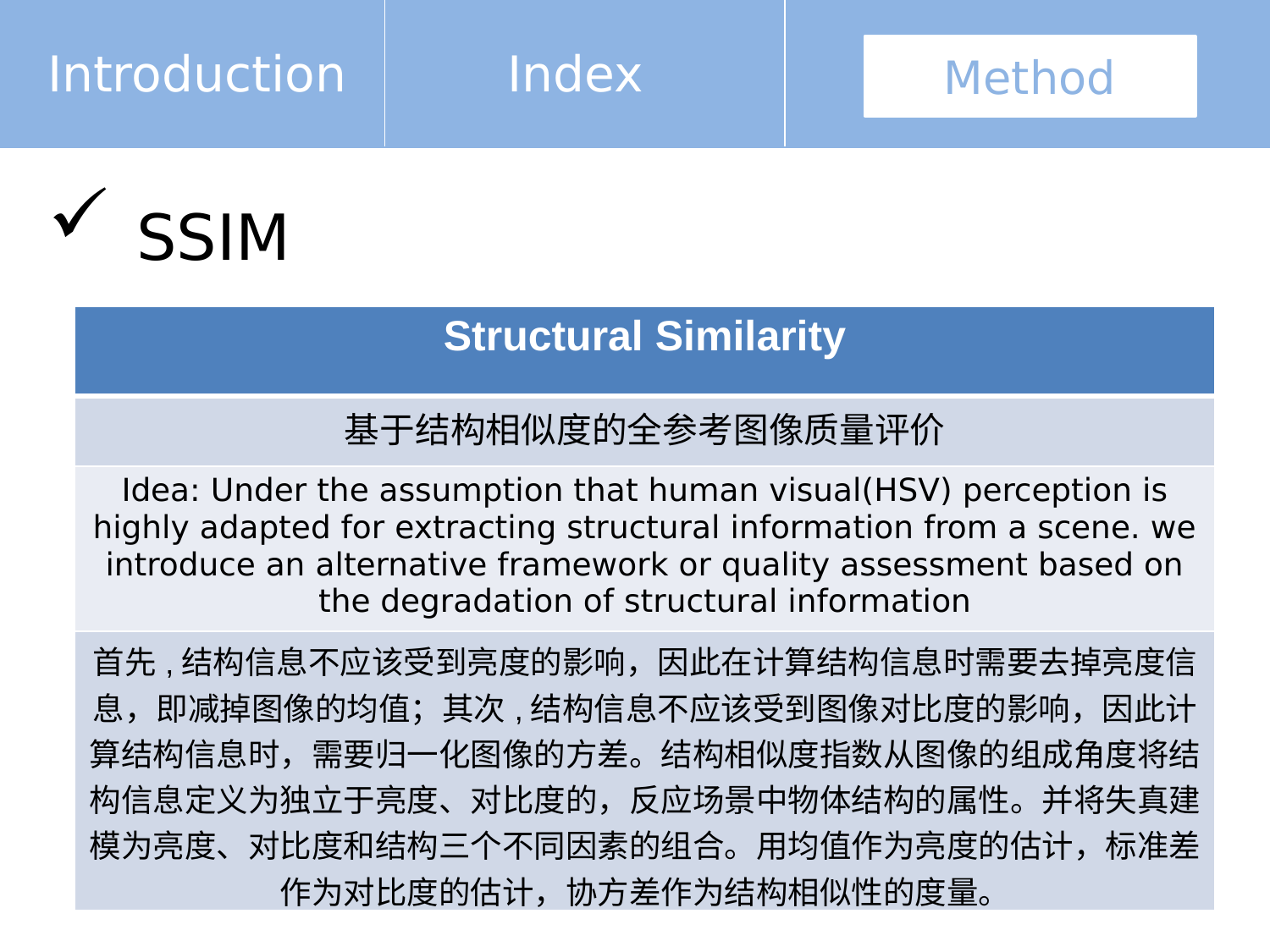

Introduction
Index
Method
 SSIM
| Structural Similarity |
| --- |
| 基于结构相似度的全参考图像质量评价 |
| Idea: Under the assumption that human visual(HSV) perception is highly adapted for extracting structural information from a scene. we introduce an alternative framework or quality assessment based on the degradation of structural information |
| 首先,结构信息不应该受到亮度的影响，因此在计算结构信息时需要去掉亮度信息，即减掉图像的均值；其次,结构信息不应该受到图像对比度的影响，因此计算结构信息时，需要归一化图像的方差。结构相似度指数从图像的组成角度将结构信息定义为独立于亮度、对比度的，反应场景中物体结构的属性。并将失真建模为亮度、对比度和结构三个不同因素的组合。用均值作为亮度的估计，标准差作为对比度的估计，协方差作为结构相似性的度量。 |
15